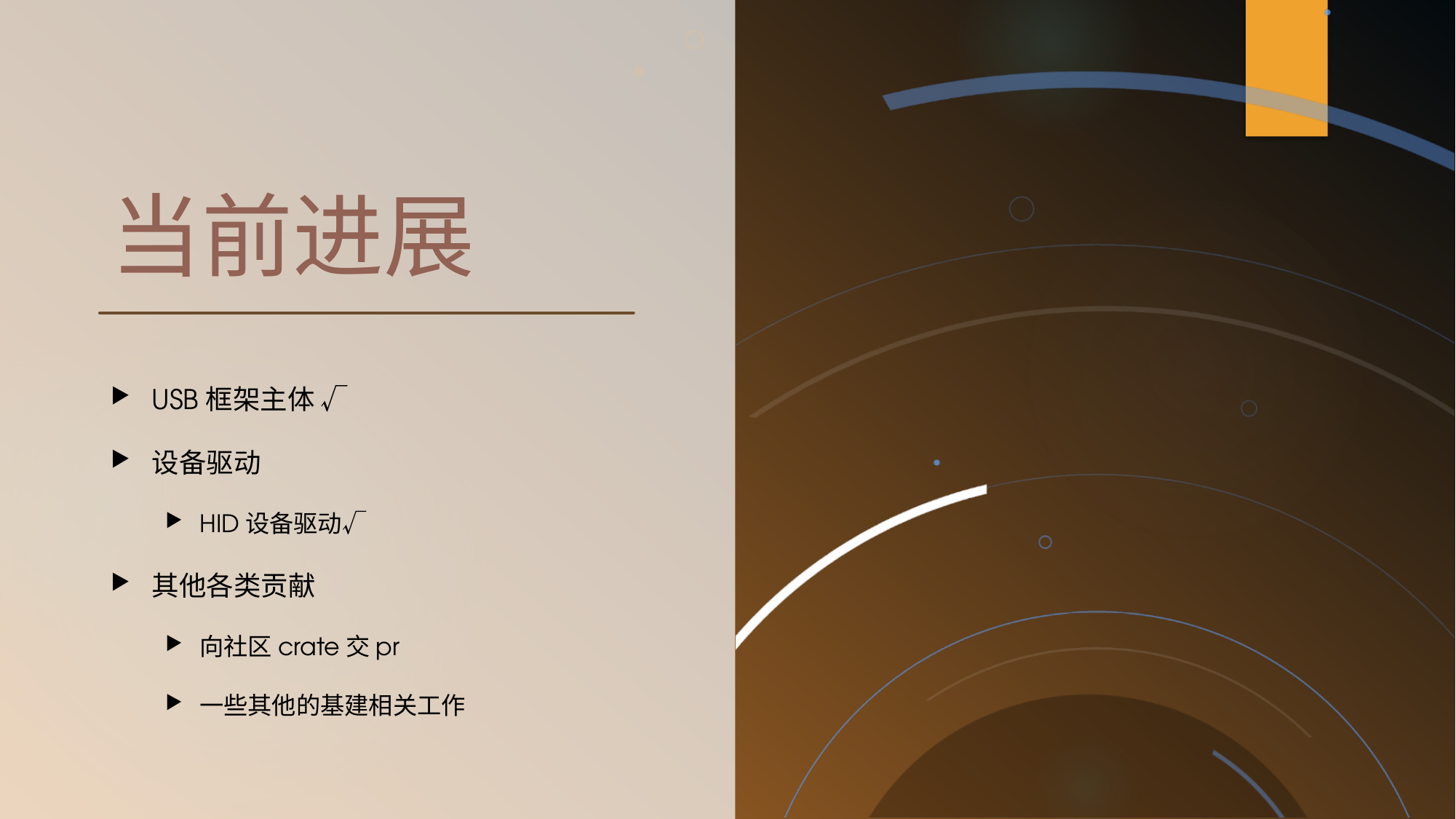

# 当前进展
USB框架主体 √
设备驱动
HID设备驱动√
其他各类贡献
向社区crate交pr
一些其他的基建相关工作